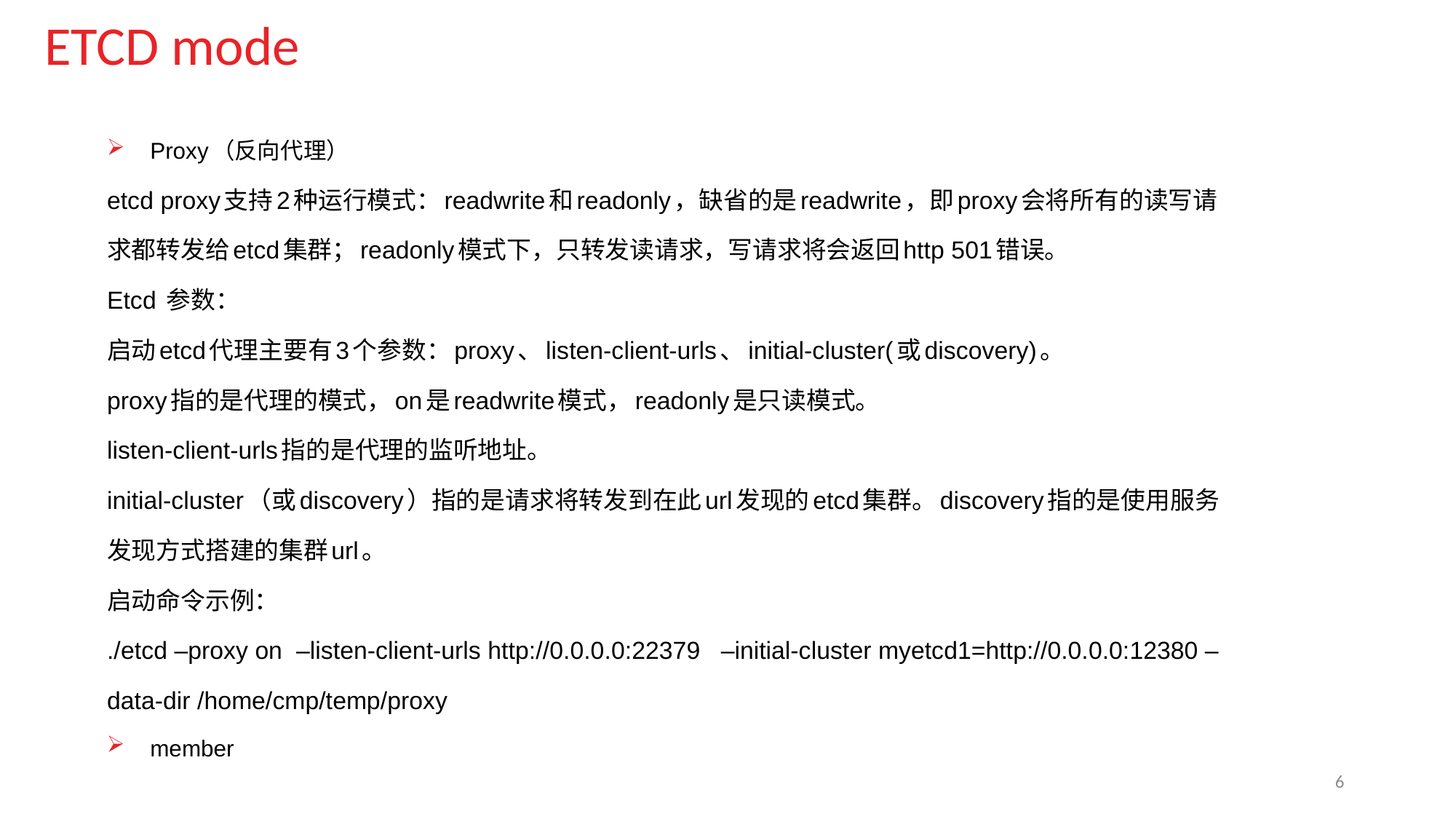

# ETCD mode
Proxy（反向代理）
	etcd proxy支持2种运行模式：readwrite和readonly，缺省的是readwrite，即proxy会将所有的读写请求都转发给etcd集群；readonly模式下，只转发读请求，写请求将会返回http 501错误。
Etcd 参数：
启动etcd代理主要有3个参数：proxy、listen-client-urls、initial-cluster(或discovery)。
proxy指的是代理的模式，on是readwrite模式，readonly是只读模式。
listen-client-urls指的是代理的监听地址。
initial-cluster（或discovery）指的是请求将转发到在此url发现的etcd集群。discovery指的是使用服务发现方式搭建的集群url。
启动命令示例：
./etcd –proxy on  –listen-client-urls http://0.0.0.0:22379   –initial-cluster myetcd1=http://0.0.0.0:12380 –data-dir /home/cmp/temp/proxy
member

6